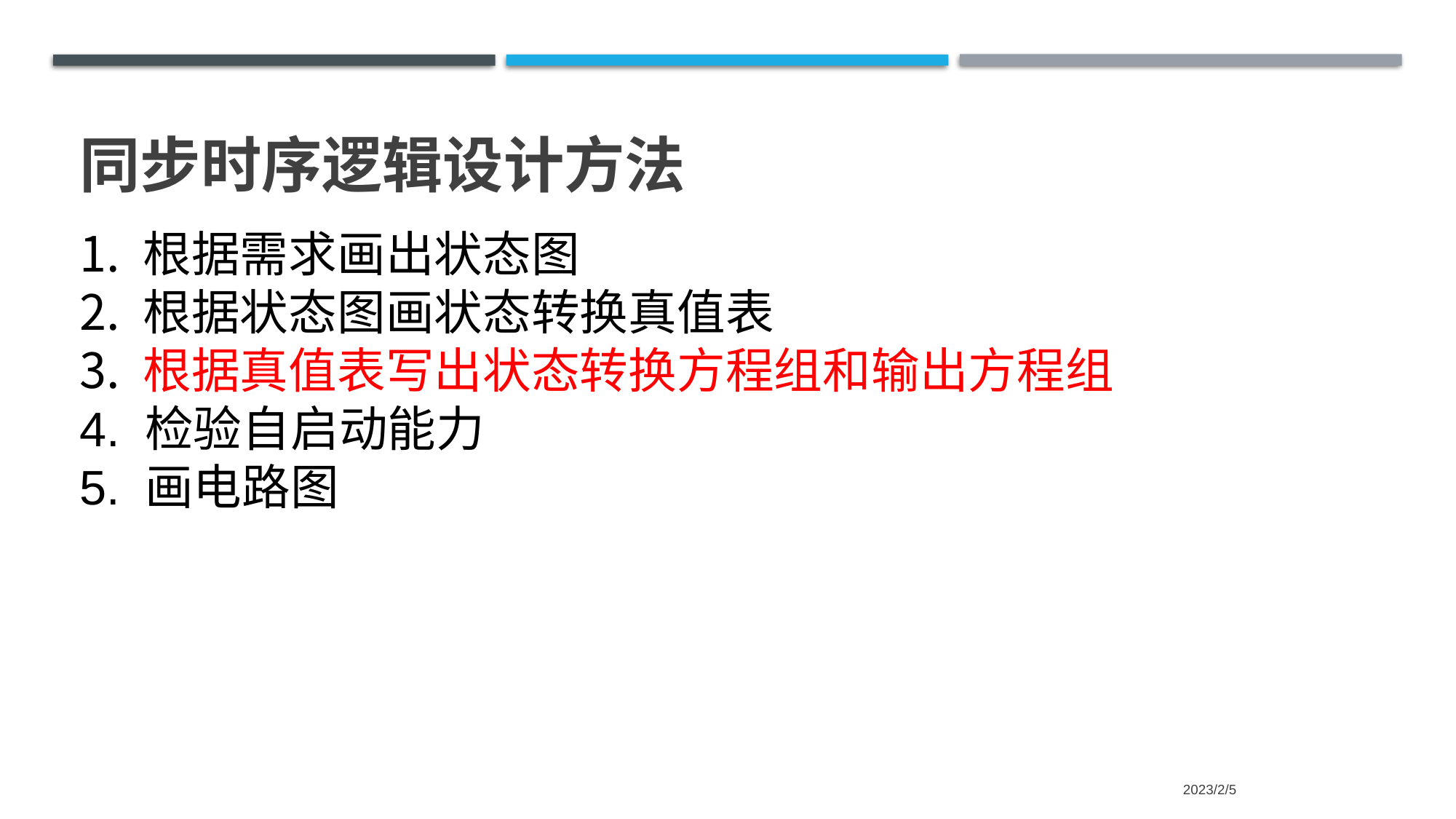

# 同步时序逻辑设计方法
 根据需求画出状态图
 根据状态图画状态转换真值表
 根据真值表写出状态转换方程组和输出方程组
4. 检验自启动能力
5. 画电路图
2023/2/5